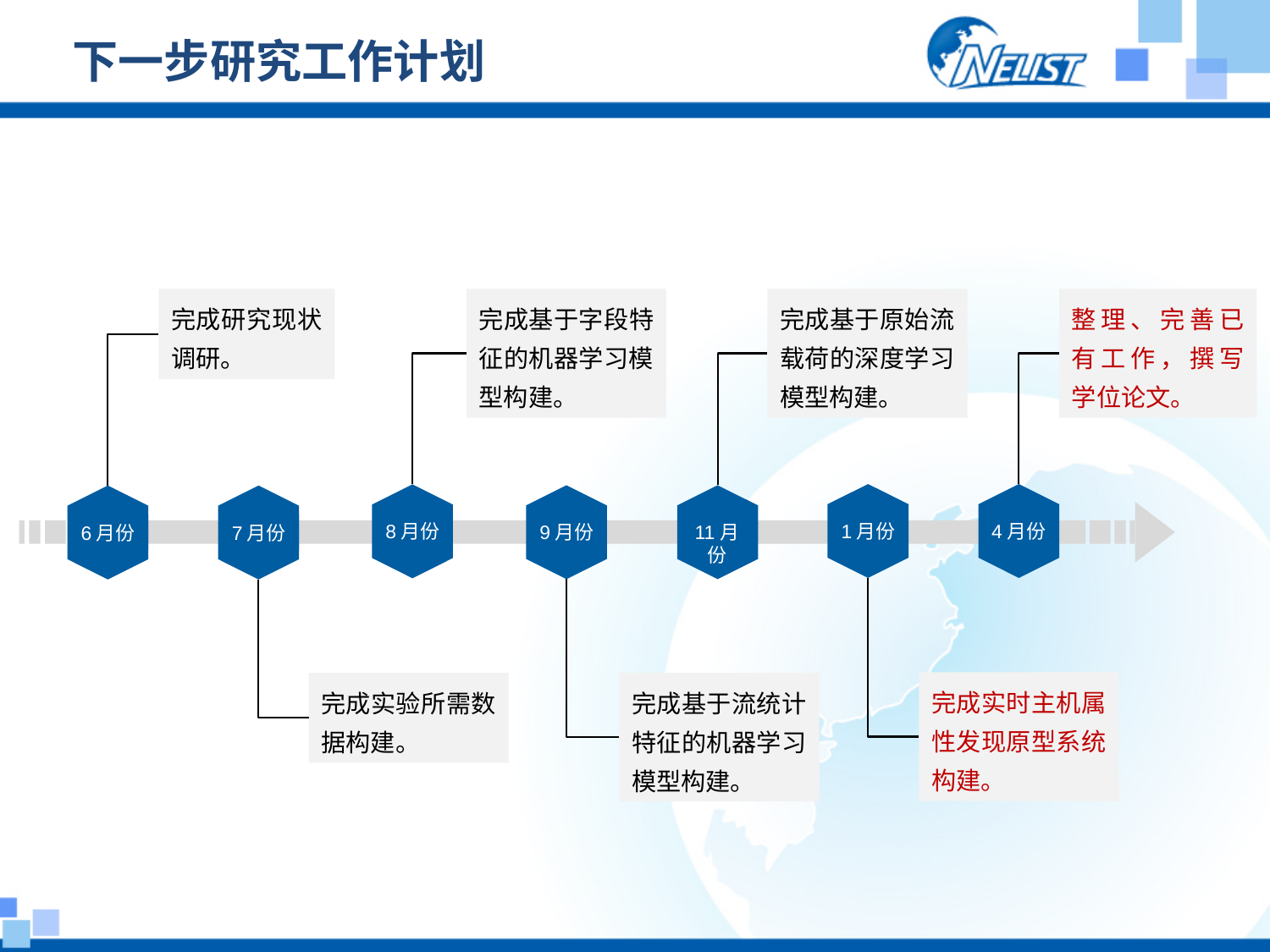

# 下一步研究工作计划
完成研究现状调研。
完成基于字段特征的机器学习模型构建。
完成基于原始流载荷的深度学习模型构建。
整理、完善已有工作，撰写学位论文。

1月份

4月份

8月份

9月份

11月份

6月份

7月份

10月份
完成实时主机属性发现原型系统构建。
完成实验所需数据构建。
完成基于流统计特征的机器学习模型构建。